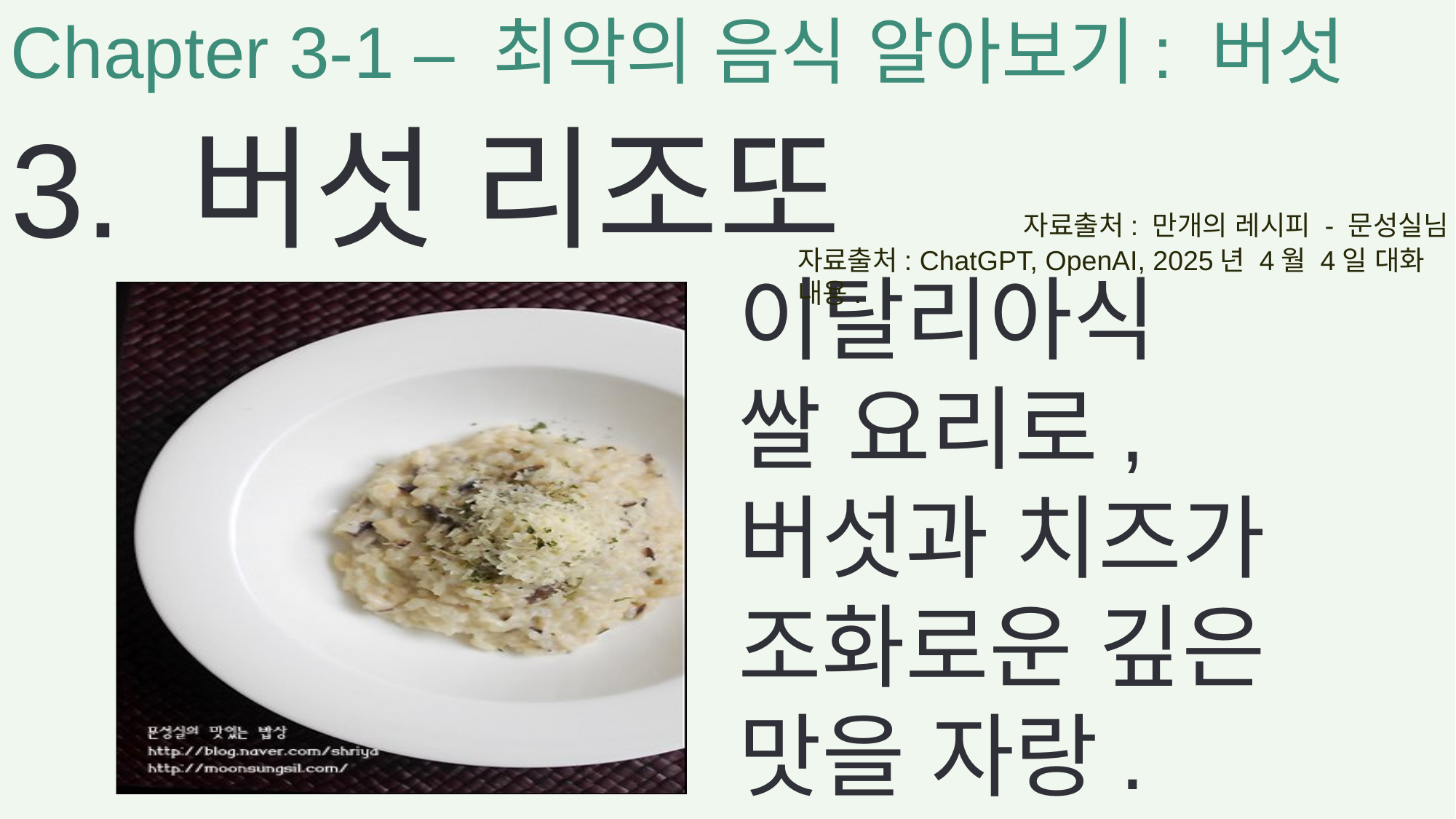

Chapter 3-1 – 최악의 음식 알아보기: 버섯
3. 버섯 리조또
자료출처: 만개의 레시피 - 문성실님
자료출처: ChatGPT, OpenAI, 2025년 4월 4일 대화 내용.
이탈리아식
쌀 요리로,
버섯과 치즈가 조화로운 깊은 맛을 자랑.